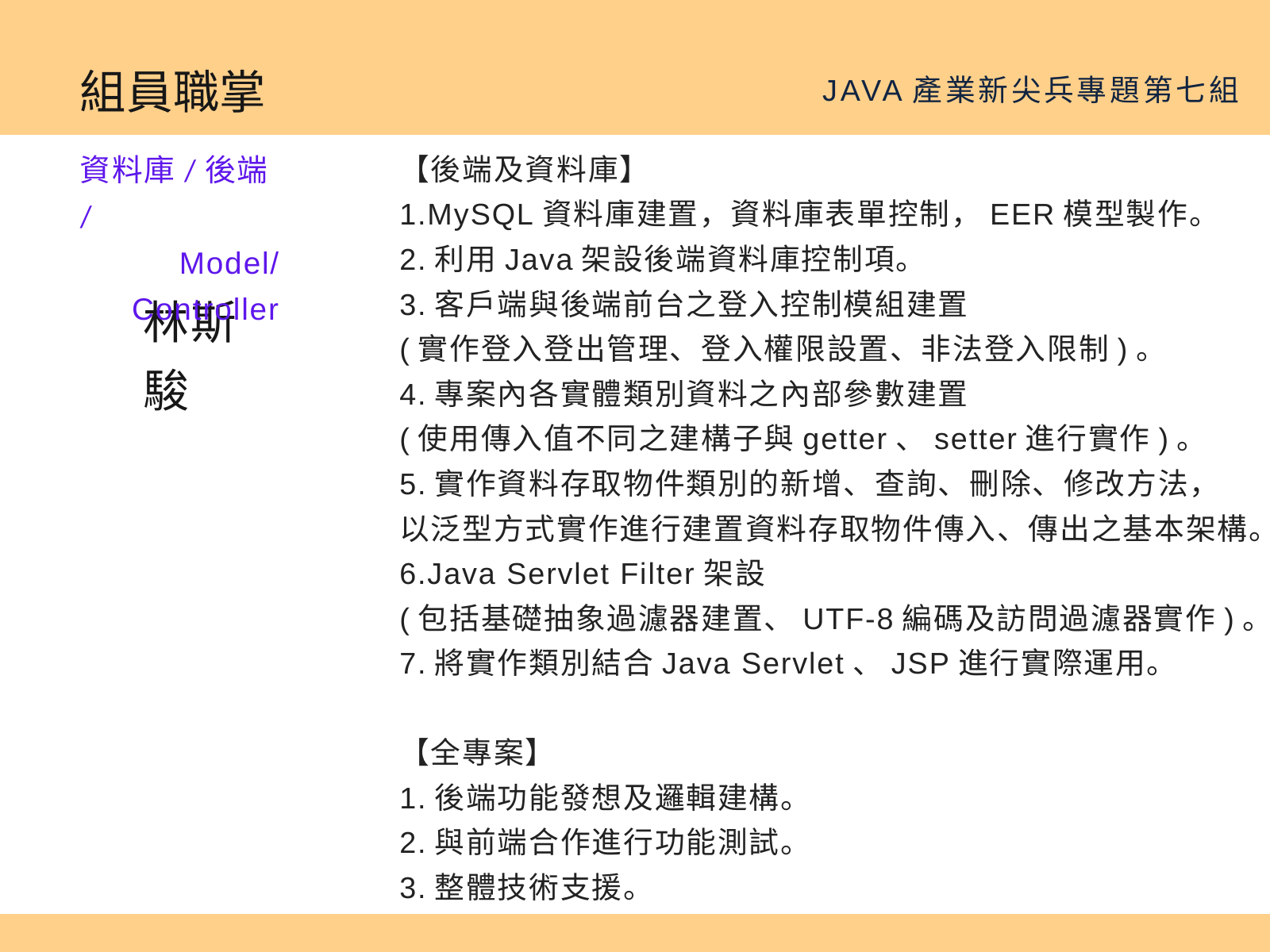

組員職掌
JAVA產業新尖兵專題第七組

資料庫/後端/
Model/
Controller
【後端及資料庫】
1.MySQL資料庫建置，資料庫表單控制，EER模型製作。
2.利用Java架設後端資料庫控制項。
3.客戶端與後端前台之登入控制模組建置
(實作登入登出管理、登入權限設置、非法登入限制)。
4.專案內各實體類別資料之內部參數建置
(使用傳入值不同之建構子與getter、setter進行實作)。
5.實作資料存取物件類別的新增、查詢、刪除、修改方法，
以泛型方式實作進行建置資料存取物件傳入、傳出之基本架構。
6.Java Servlet Filter架設
(包括基礎抽象過濾器建置、UTF-8編碼及訪問過濾器實作)。
7.將實作類別結合Java Servlet、JSP進行實際運用。

【全專案】
1.後端功能發想及邏輯建構。
2.與前端合作進行功能測試。
3.整體技術支援。

林斯駿